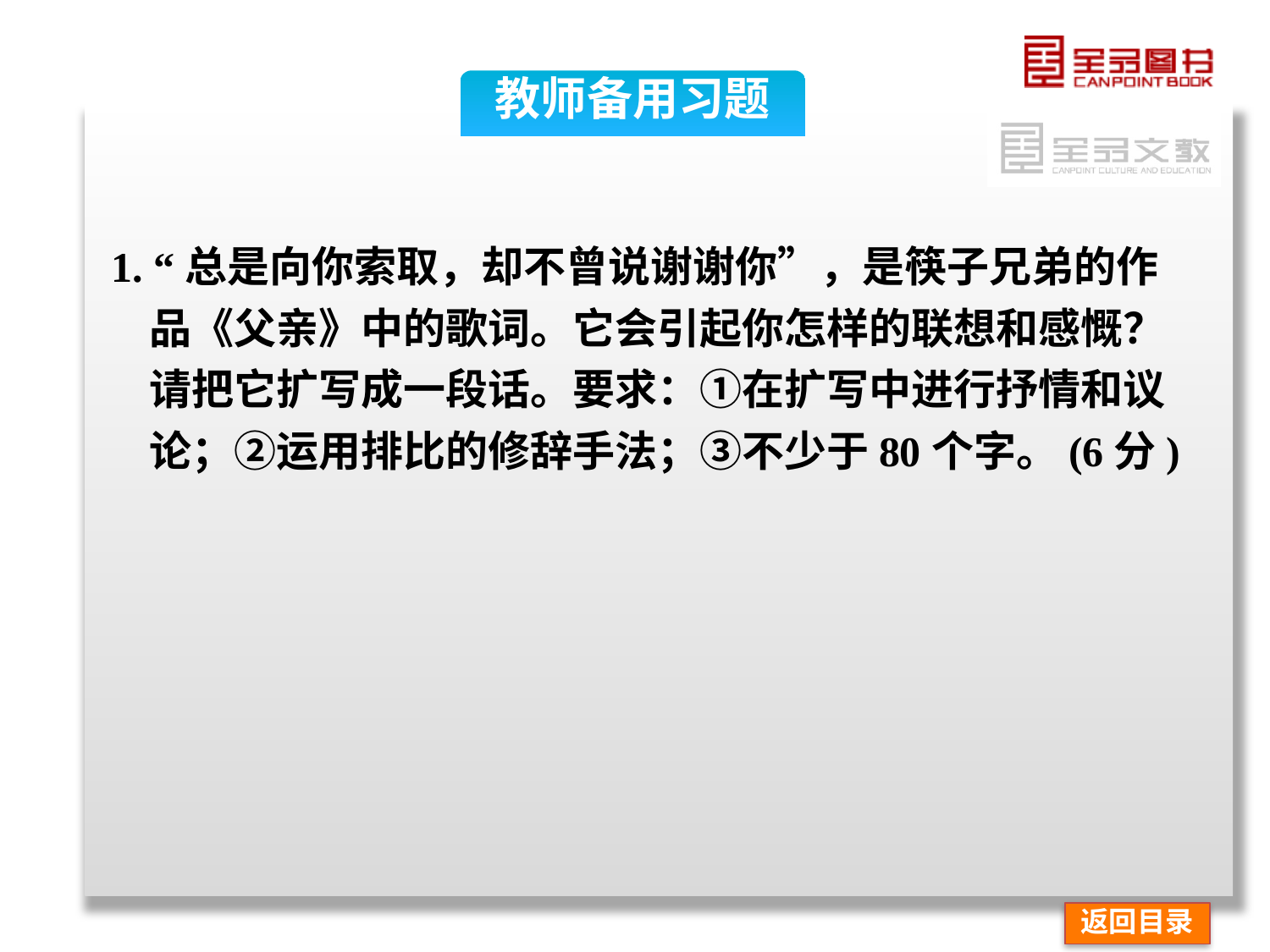

教师备用习题
1. “总是向你索取，却不曾说谢谢你”，是筷子兄弟的作品《父亲》中的歌词。它会引起你怎样的联想和感慨？请把它扩写成一段话。要求：①在扩写中进行抒情和议论；②运用排比的修辞手法；③不少于80个字。(6分)

返回目录